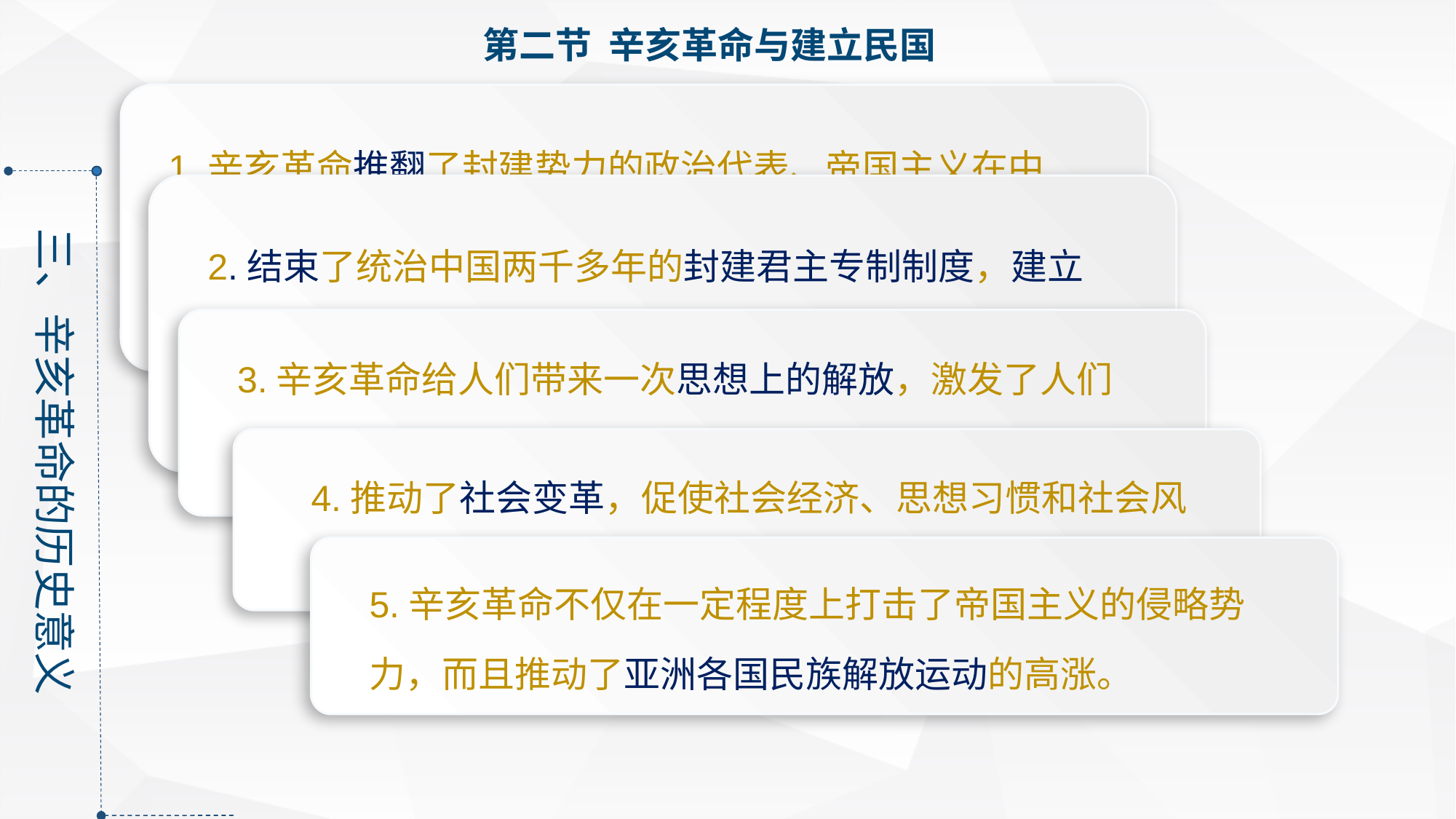

第二节  辛亥革命与建立民国

1.辛亥革命推翻了封建势力的政治代表、帝国主义在中国的代理人——清王朝的统治，沉重打击了中外反动势力，使中国反动统治者在政治上乱了阵脚。

2.结束了统治中国两千多年的封建君主专制制度，建立了中国历史上第一个资产阶级共和政府，使民主共和的观念开始深入人心。
三、辛亥革命的历史意义

3.辛亥革命给人们带来一次思想上的解放，激发了人们的爱国热情和民族觉醒，打开了思想进步的闸门。

4.推动了社会变革，促使社会经济、思想习惯和社会风俗等方面发生了新的积极变化。

5.辛亥革命不仅在一定程度上打击了帝国主义的侵略势力，而且推动了亚洲各国民族解放运动的高涨。